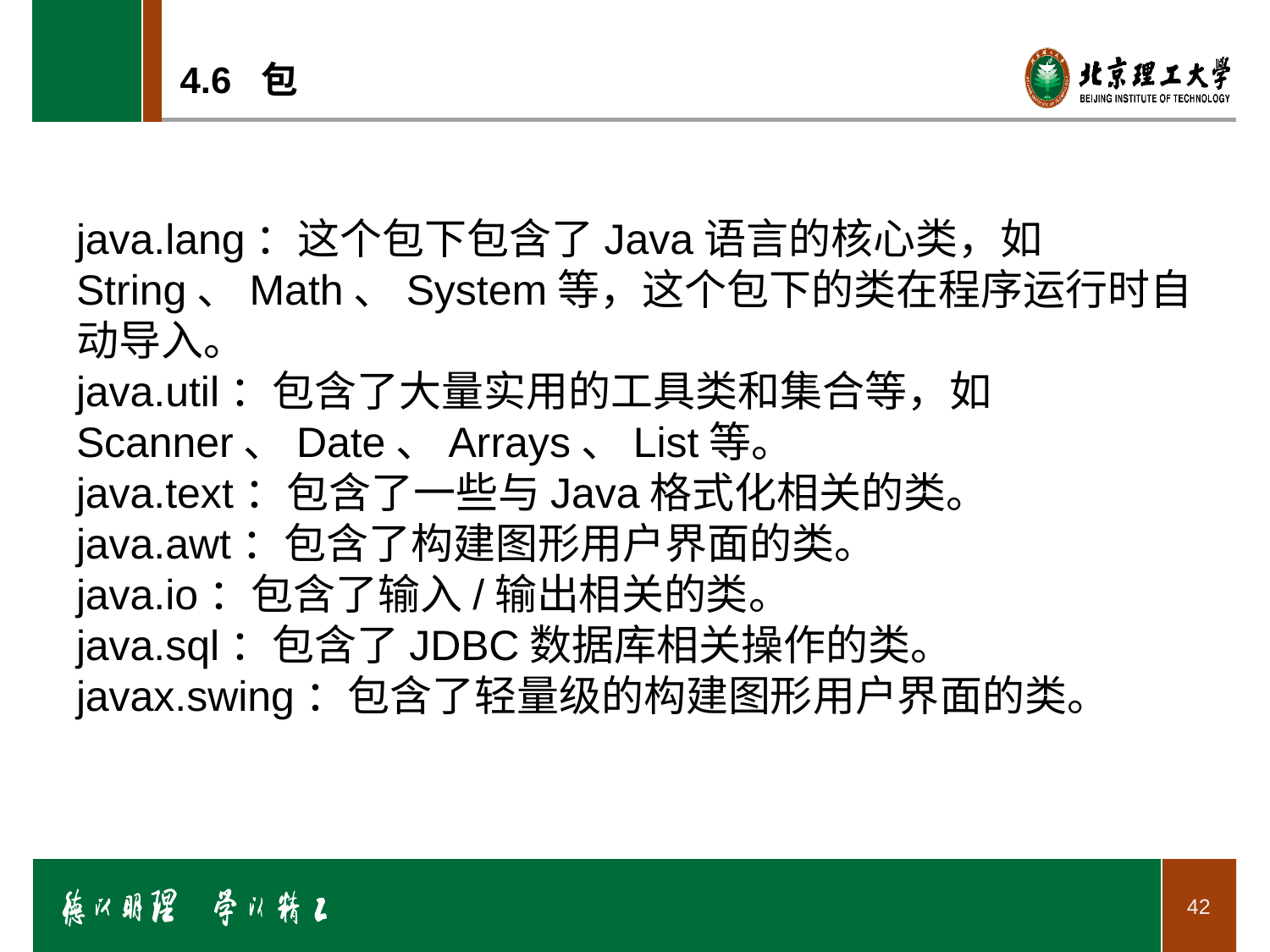

# 4.6  包
java.lang：这个包下包含了Java语言的核心类，如String、Math、System等，这个包下的类在程序运行时自动导入。
java.util：包含了大量实用的工具类和集合等，如Scanner、Date、Arrays、List等。
java.text：包含了一些与Java格式化相关的类。
java.awt：包含了构建图形用户界面的类。
java.io：包含了输入/输出相关的类。
java.sql：包含了JDBC数据库相关操作的类。
javax.swing：包含了轻量级的构建图形用户界面的类。